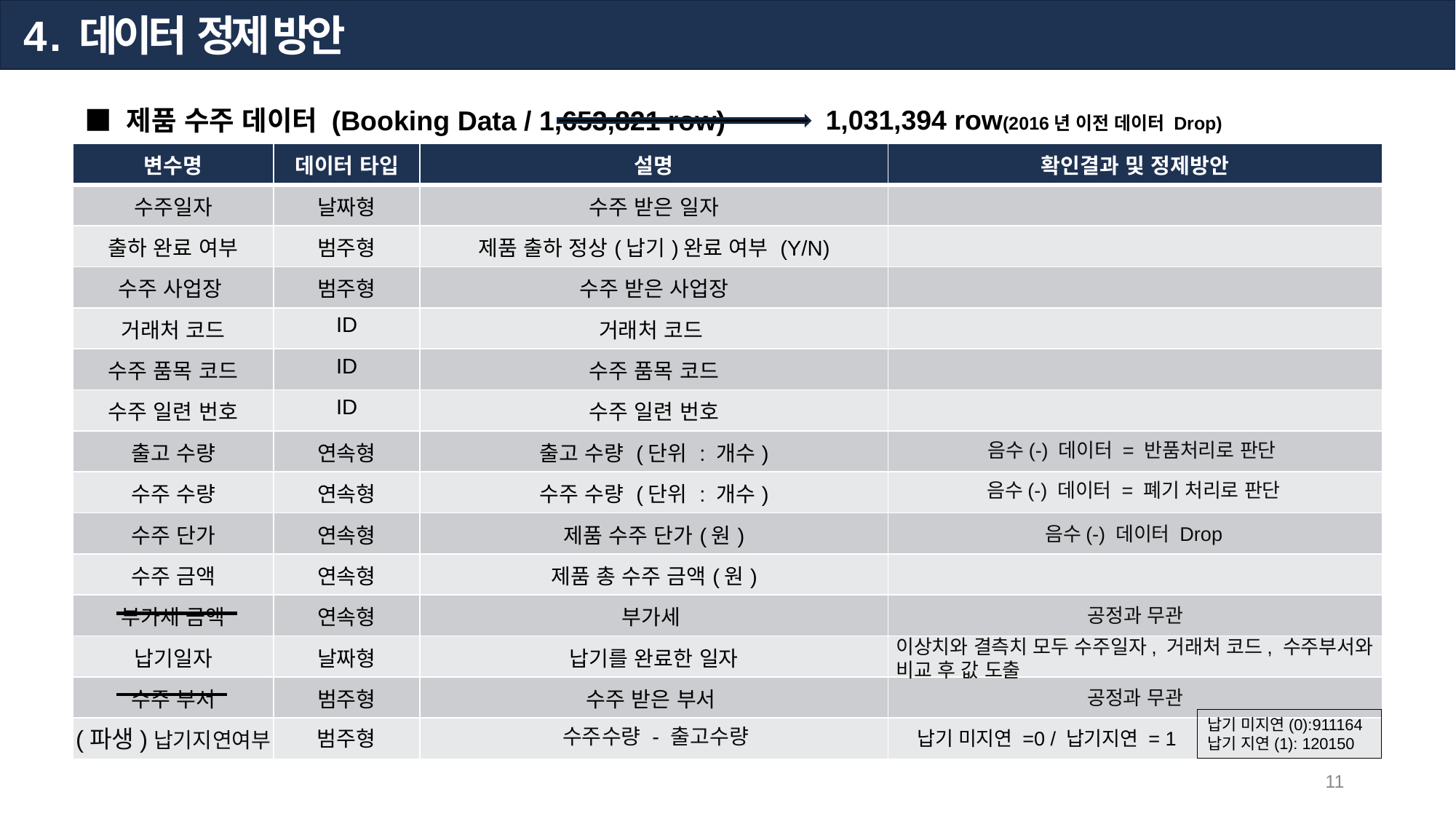

4 . 데이터  정제 방안
1,031,394 row(2016년 이전 데이터 Drop)

음수(-) 데이터 = 반품처리로 판단
음수(-) 데이터 = 폐기 처리로 판단
음수(-) 데이터 Drop
공정과 무관
공정과 무관

수주수량 - 출고수량
(파생)납기지연여부
범주형
 납기 미지연 =0 / 납기지연 = 1
이상치와 결측치 모두 수주일자, 거래처 코드, 수주부서와 비교 후 값 도출

납기 미지연(0):911164
납기 지연(1): 120150
■ 제품 수주 데이터 (Booking Data / 1,653,821 row)
| 변수명 | 데이터 타입 | 설명 | 확인결과 및 정제방안 |
| --- | --- | --- | --- |
| 수주일자 | 날짜형 | 수주 받은 일자 |  |
| 출하 완료 여부 | 범주형 | 제품 출하 정상(납기)완료 여부 (Y/N) |  |
| 수주 사업장 | 범주형 | 수주 받은 사업장 |  |
| 거래처 코드 | ID | 거래처 코드 |  |
| 수주 품목 코드 | ID | 수주 품목 코드 |  |
| 수주 일련 번호 | ID | 수주 일련 번호 |  |
| 출고 수량 | 연속형 | 출고 수량 (단위 : 개수) |  |
| 수주 수량 | 연속형 | 수주 수량 (단위 : 개수) |  |
| 수주 단가 | 연속형 | 제품 수주 단가(원) |  |
| 수주 금액 | 연속형 | 제품 총 수주 금액(원) |  |
| 부가세 금액 | 연속형 | 부가세 |  |
| 납기일자 | 날짜형 | 납기를 완료한 일자 | 결측치 1개 |
| 수주 부서 | 범주형 | 수주 받은 부서 | 결측치 75472개 |
|  |  |  |  |
11